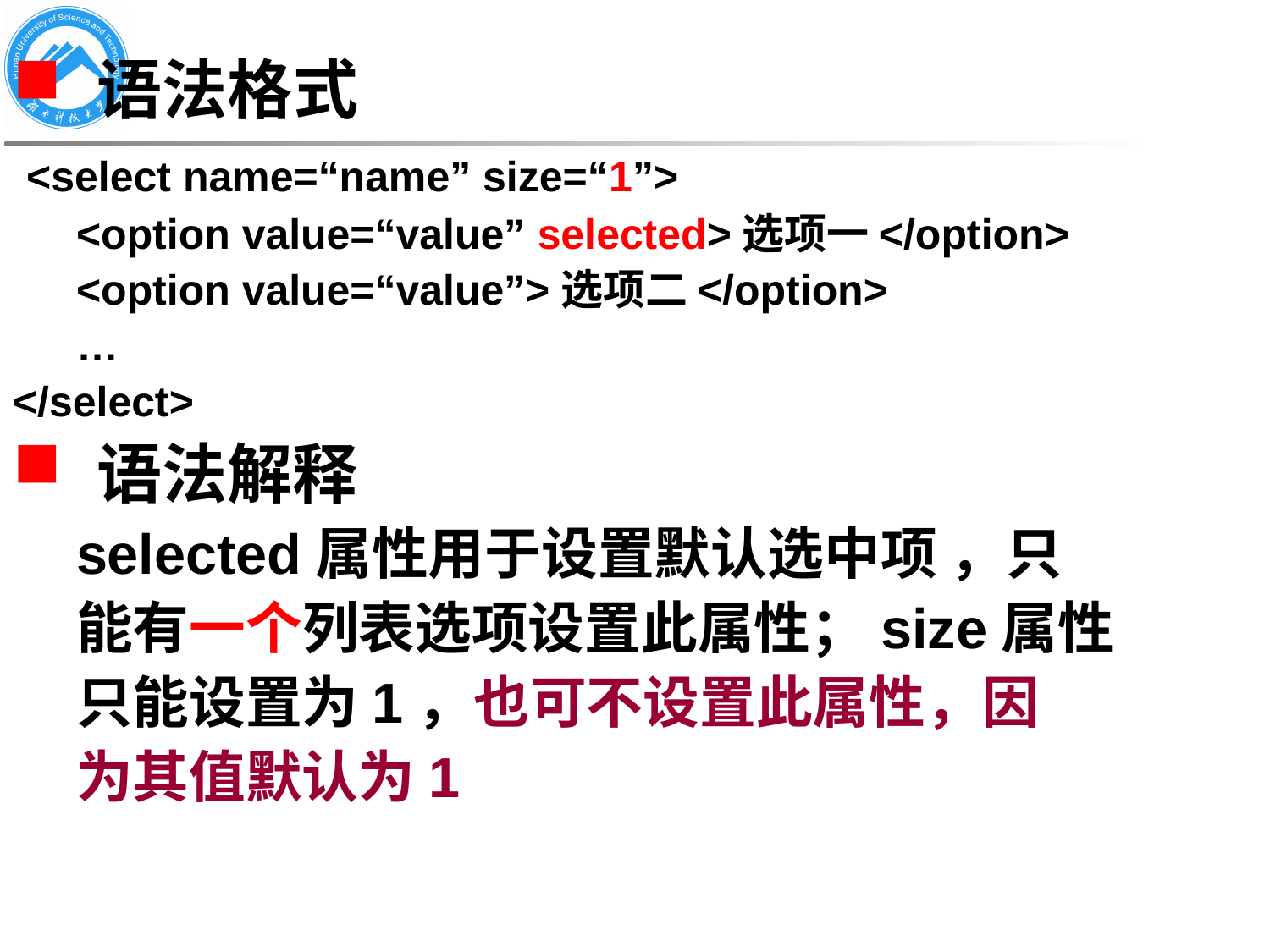

#
语法格式
 <select name=“name” size=“1”>
<option value=“value” selected>选项一</option>
<option value=“value”>选项二</option>
…
</select>
语法解释
selected属性用于设置默认选中项 ，只
能有一个列表选项设置此属性；size属性
只能设置为1，也可不设置此属性，因
为其值默认为1